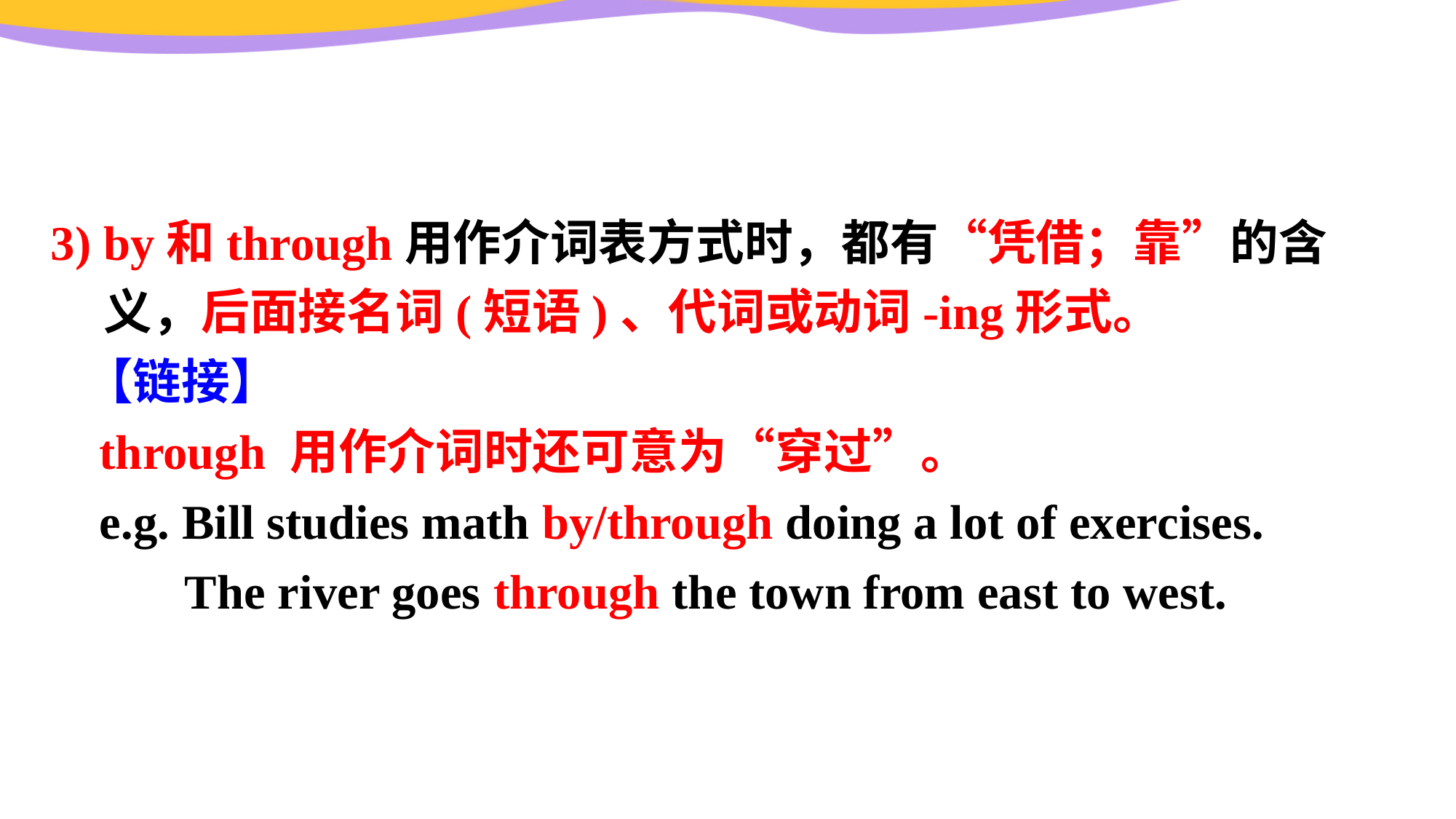

3) by和through用作介词表方式时，都有“凭借；靠”的含义，后面接名词(短语)、代词或动词-ing形式。
  【链接】
    through 用作介词时还可意为“穿过”。
    e.g. Bill studies math by/through doing a lot of exercises.
           The river goes through the town from east to west.